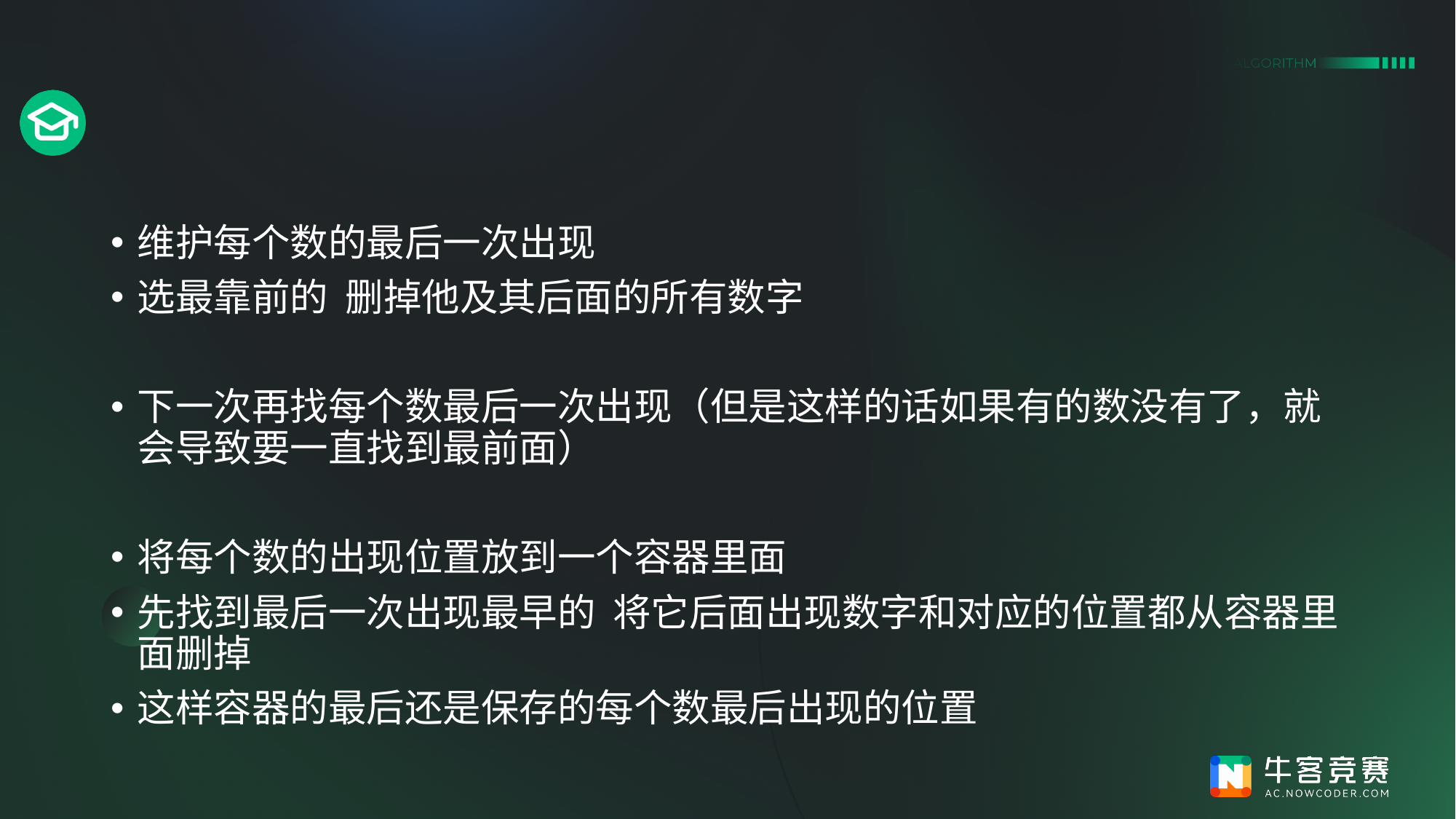

#
维护每个数的最后一次出现
选最靠前的  删掉他及其后面的所有数字

下一次再找每个数最后一次出现（但是这样的话如果有的数没有了，就会导致要一直找到最前面）

将每个数的出现位置放到一个容器里面
先找到最后一次出现最早的  将它后面出现数字和对应的位置都从容器里面删掉
这样容器的最后还是保存的每个数最后出现的位置